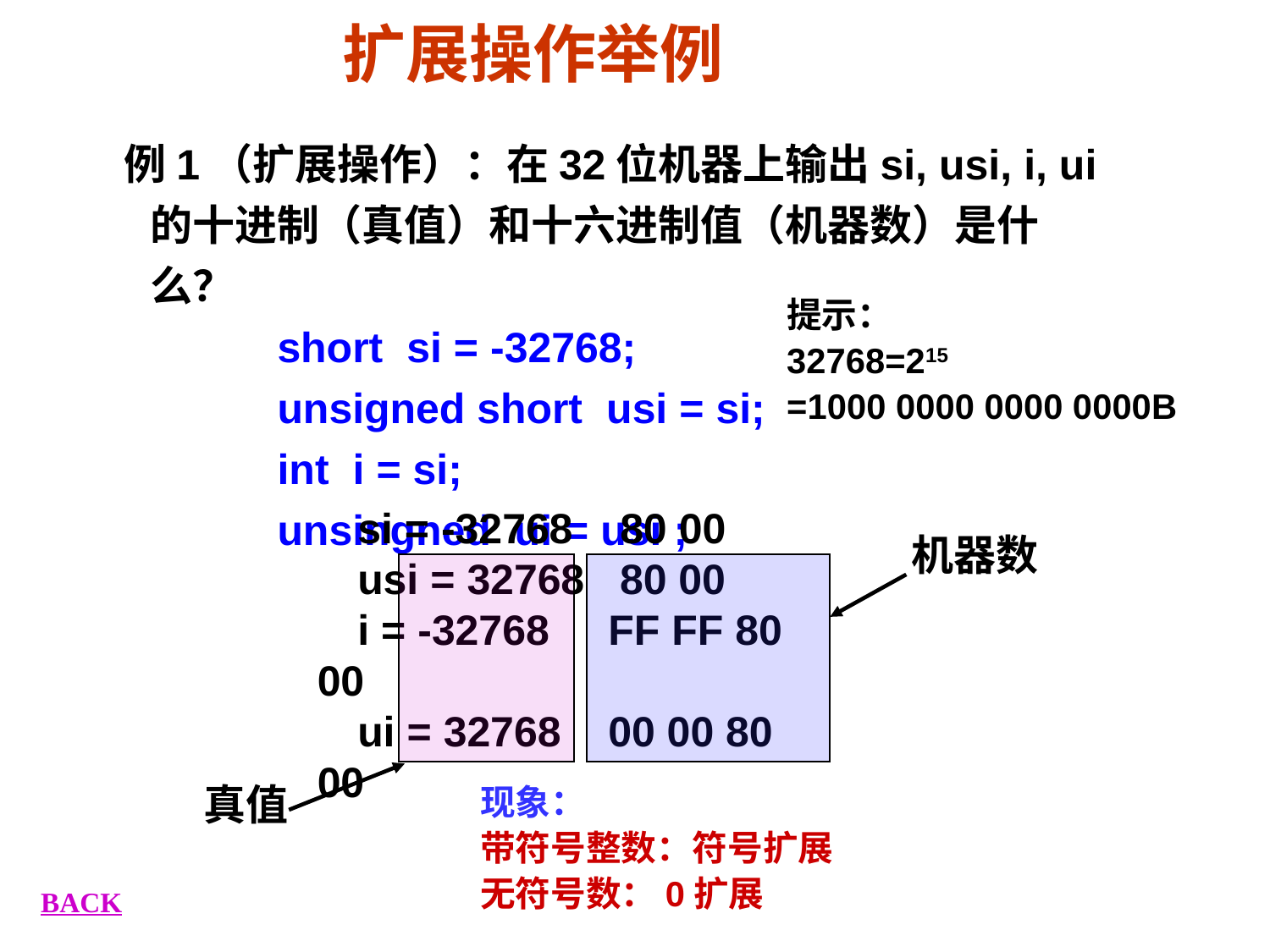

# 扩展操作举例
例1（扩展操作）：在32位机器上输出si, usi, i, ui的十进制（真值）和十六进制值（机器数）是什么？
		short  si = -32768;
		unsigned short  usi = si;
		int  i = si;
		unsingned  ui = usi ;
提示：
32768=215
=1000 0000 0000 0000B
机器数

si = -32768    80 00
usi = 32768   80 00
i = -32768     FF FF 80 00
ui = 32768    00 00 80 00

真值
现象：
带符号整数：符号扩展
无符号数：0扩展
BACK